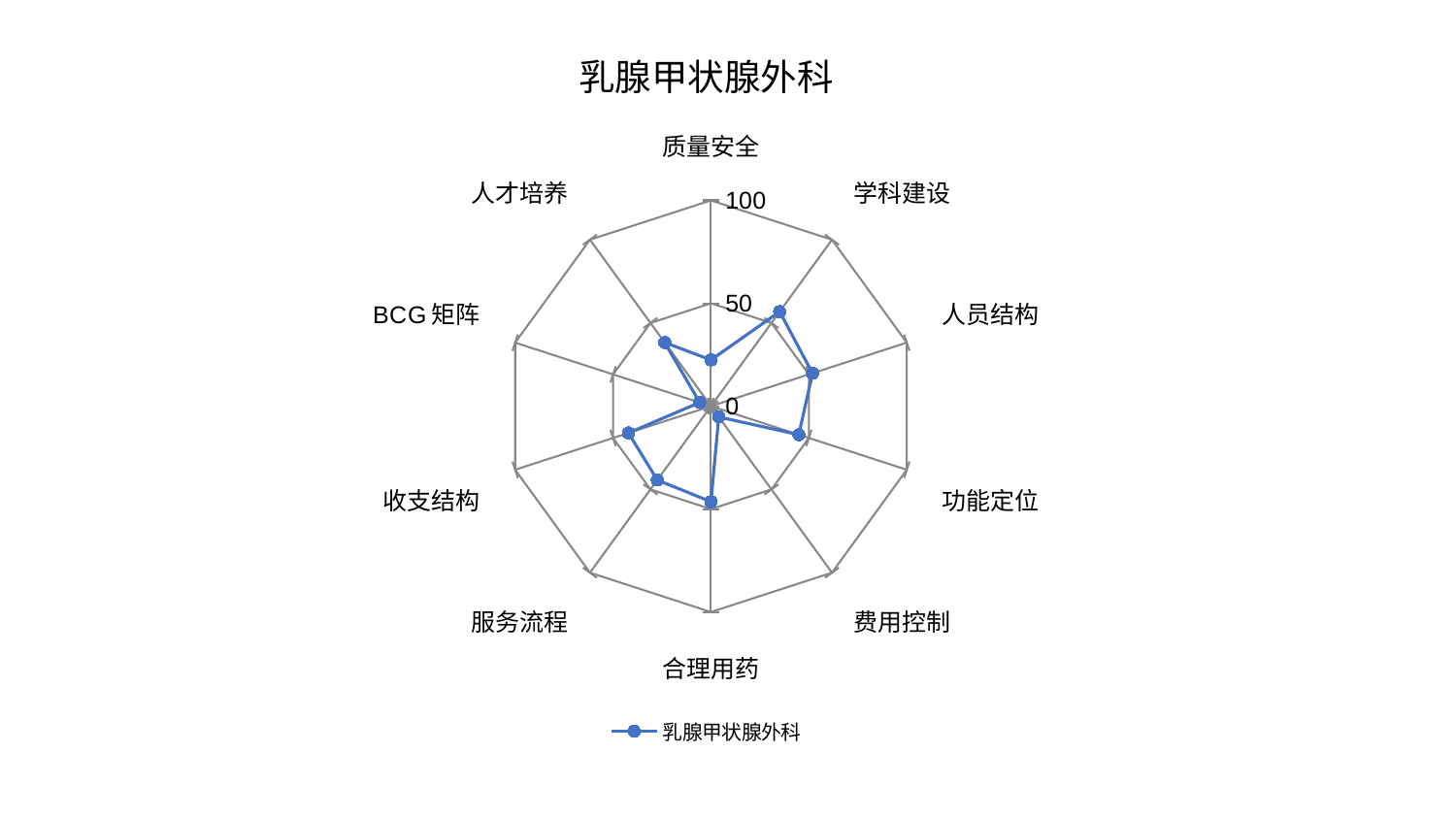

### Chart: 乳腺甲状腺外科

| Category | 乳腺甲状腺外科 |
|---|---|
| 质量安全 | 22.488867659930037 |
| 学科建设 | 56.78144496781818 |
| 人员结构 | 51.84788412865213 |
| 功能定位 | 44.86854936696132 |
| 费用控制 | 6.47034604438123 |
| 合理用药 | 46.4220448434561 |
| 服务流程 | 44.37769048905156 |
| 收支结构 | 42.14428954757502 |
| BCG矩阵 | 5.778973537759233 |
| 人才培养 | 38.23850681282991 |
150